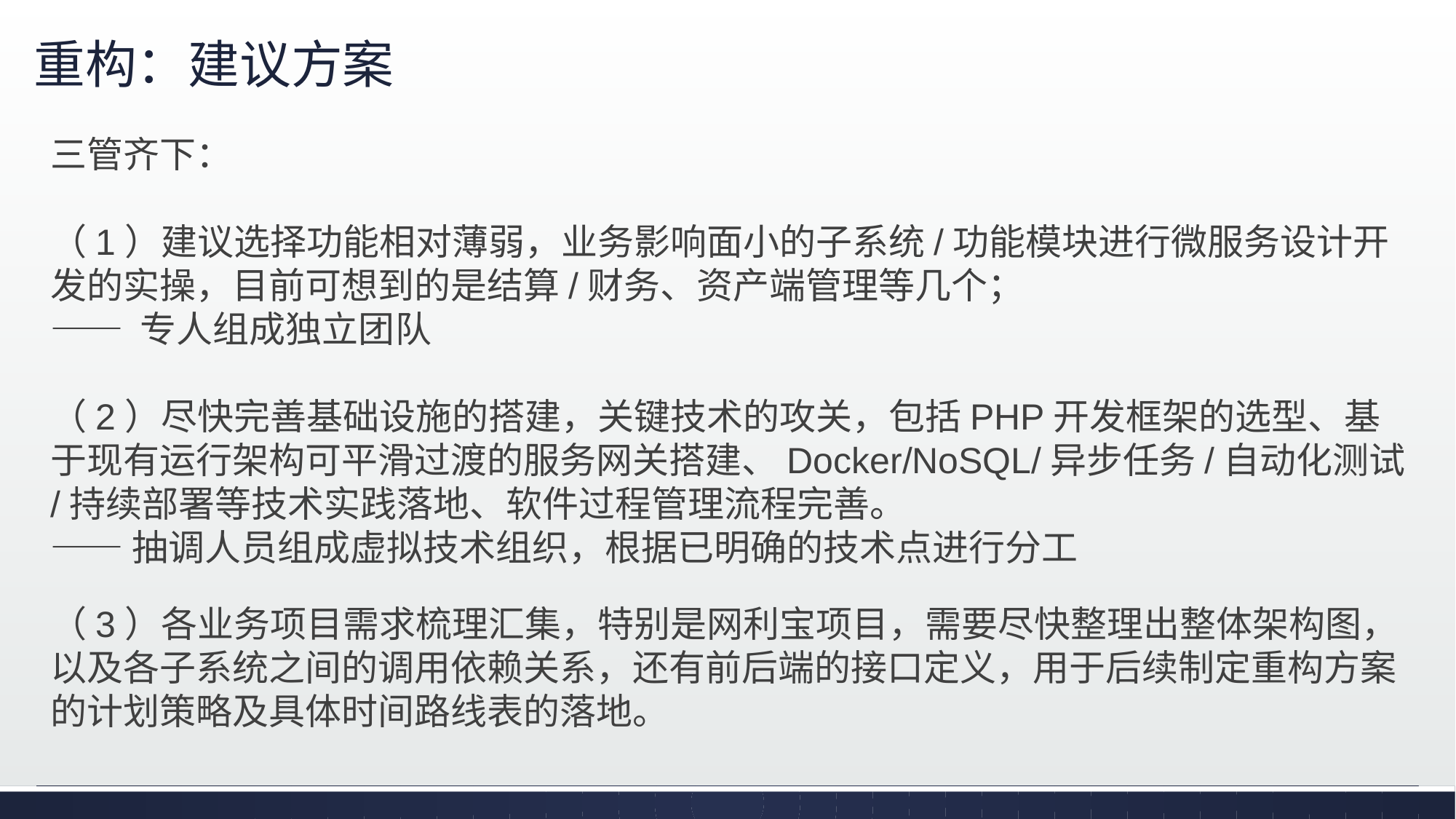

# 重构：建议方案
三管齐下：

（1）建议选择功能相对薄弱，业务影响面小的子系统/功能模块进行微服务设计开发的实操，目前可想到的是结算/财务、资产端管理等几个；
—— 专人组成独立团队

（2）尽快完善基础设施的搭建，关键技术的攻关，包括PHP开发框架的选型、基于现有运行架构可平滑过渡的服务网关搭建、Docker/NoSQL/异步任务/自动化测试/持续部署等技术实践落地、软件过程管理流程完善。
——抽调人员组成虚拟技术组织，根据已明确的技术点进行分工

（3）各业务项目需求梳理汇集，特别是网利宝项目，需要尽快整理出整体架构图，以及各子系统之间的调用依赖关系，还有前后端的接口定义，用于后续制定重构方案的计划策略及具体时间路线表的落地。